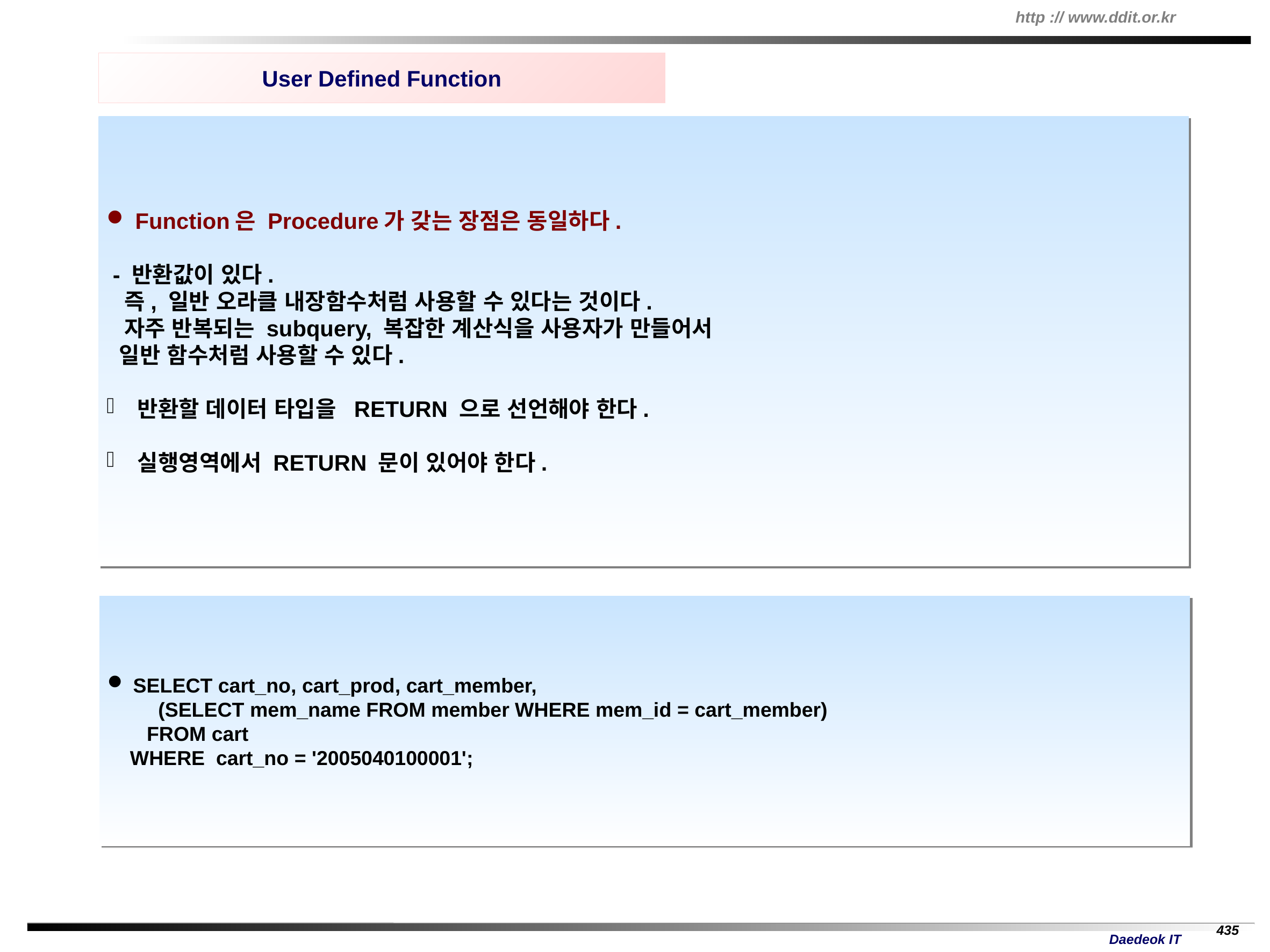

User Defined Function
 Function은 Procedure가 갖는 장점은 동일하다.
 - 반환값이 있다.
  즉, 일반 오라클 내장함수처럼 사용할 수 있다는 것이다.
  자주 반복되는 subquery, 복잡한 계산식을 사용자가 만들어서
  일반 함수처럼 사용할 수 있다.

 반환할 데이터 타입을  RETURN 으로 선언해야 한다.

 실행영역에서 RETURN 문이 있어야 한다.
 SELECT cart_no, cart_prod, cart_member,
         (SELECT mem_name FROM member WHERE mem_id = cart_member)
       FROM cart
    WHERE  cart_no = '2005040100001';